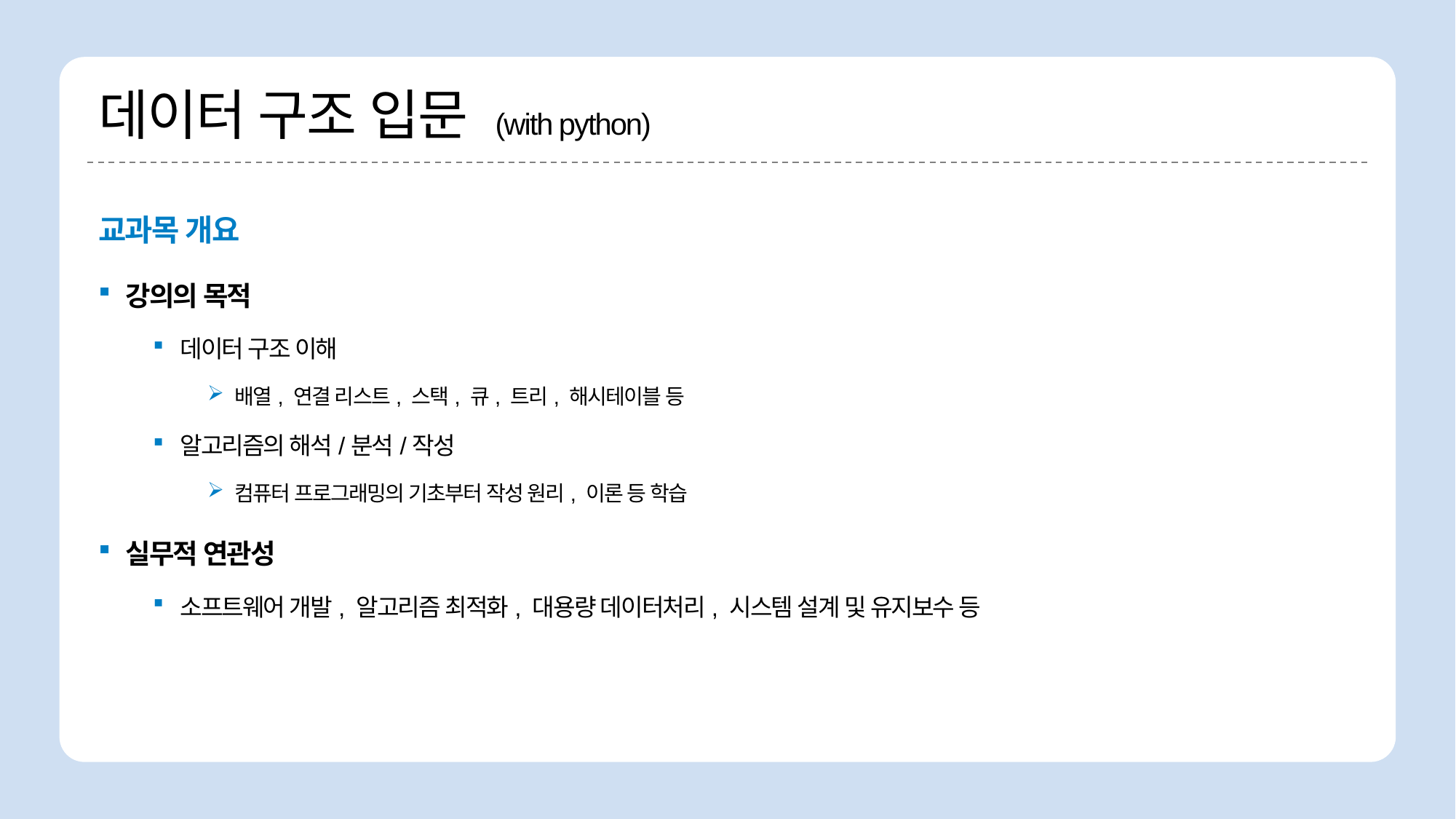

# 데이터 구조 입문 (with python)
교과목 개요
강의의 목적
데이터 구조 이해
배열, 연결 리스트, 스택, 큐, 트리, 해시테이블 등
알고리즘의 해석/분석/작성
컴퓨터 프로그래밍의 기초부터 작성 원리, 이론 등 학습
실무적 연관성
소프트웨어 개발, 알고리즘 최적화, 대용량 데이터처리, 시스템 설계 및 유지보수 등